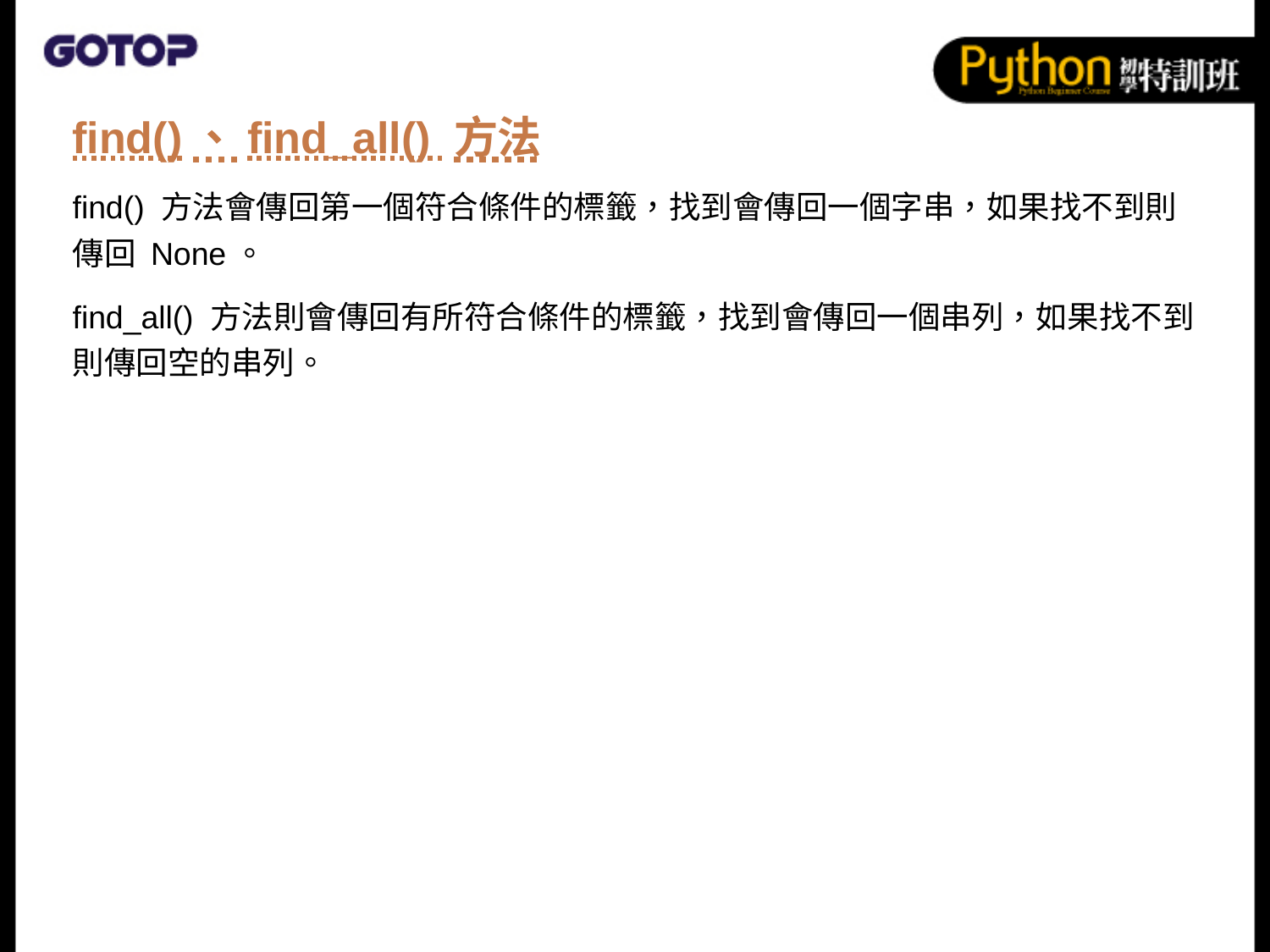

find()、find_all() 方法
find() 方法會傳回第一個符合條件的標籤，找到會傳回一個字串，如果找不到則傳回 None。
find_all() 方法則會傳回有所符合條件的標籤，找到會傳回一個串列，如果找不到則傳回空的串列。